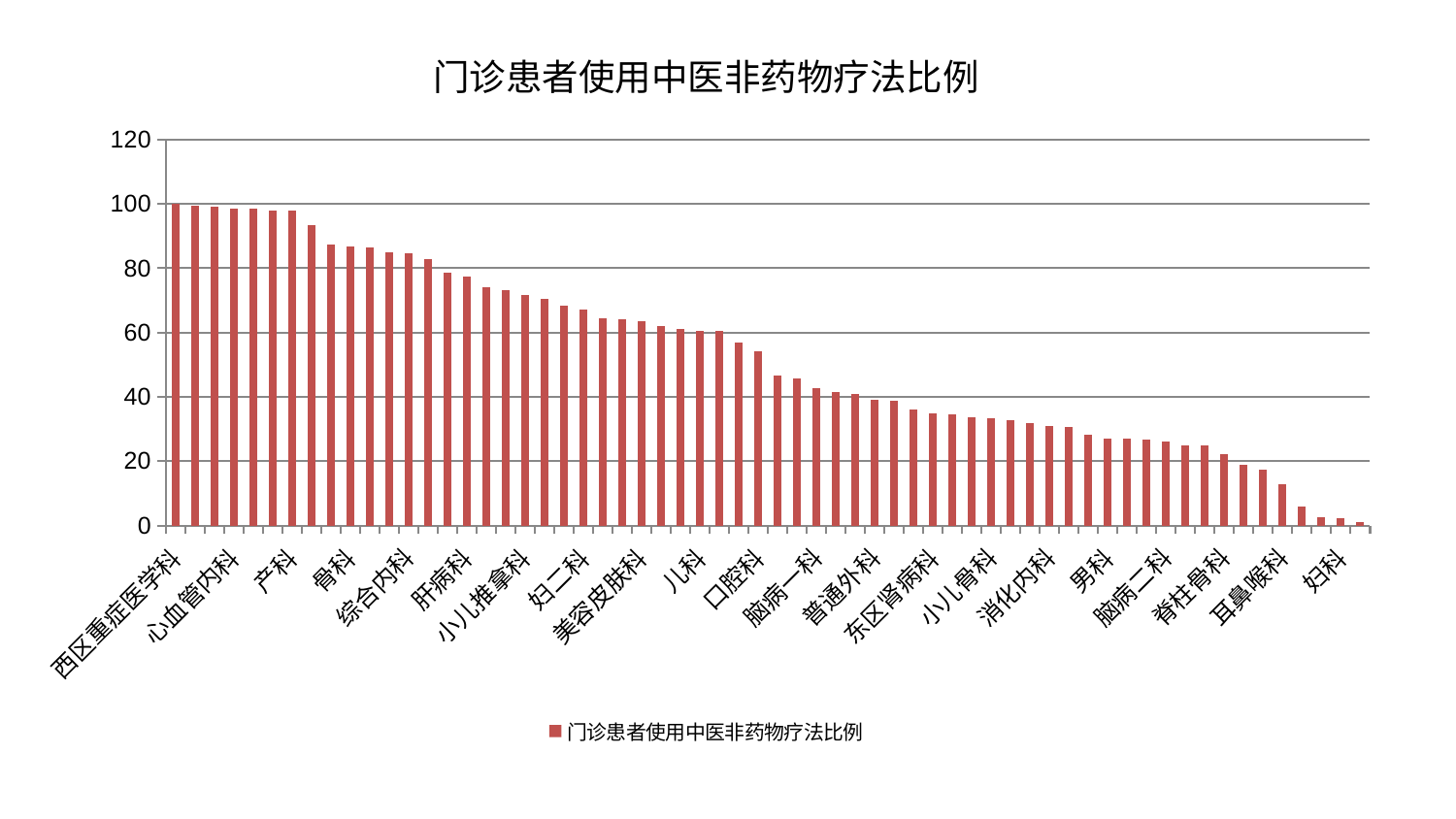

### Chart: 门诊患者使用中医非药物疗法比例

| Category | 门诊患者使用中医非药物疗法比例 |
|---|---|
| 西区重症医学科 | 100.0 |
| 微创骨科 | 99.3444709425519 |
| 肝胆外科 | 99.13322707791646 |
| 心血管内科 | 98.60569740993549 |
| 肾脏内科 | 98.50299914116464 |
| 肾病科 | 98.0301157724951 |
| 产科 | 98.00558206241942 |
| 东区重症医学科 | 93.49564327488102 |
| 心病二科 | 87.23627584656761 |
| 骨科 | 86.83567644116833 |
| 康复科 | 86.48678158618674 |
| 神经内科 | 84.93497936758249 |
| 综合内科 | 84.54835808577285 |
| 脾胃病科 | 82.99002548714415 |
| 治未病中心 | 78.56846763825442 |
| 肝病科 | 77.36061433128029 |
| 针灸科 | 74.12882314030765 |
| 妇科妇二科合并 | 73.08296430801533 |
| 小儿推拿科 | 71.77274746531938 |
| 皮肤科 | 70.36597521831956 |
| 周围血管科 | 68.43603943108431 |
| 妇二科 | 67.26601289035669 |
| 重症医学科 | 64.33857554481743 |
| 眼科 | 64.13530127460925 |
| 美容皮肤科 | 63.530919798756145 |
| 神经外科 | 62.05216544269203 |
| 心病四科 | 61.18123074647746 |
| 儿科 | 60.65993007283972 |
| 身心医学科 | 60.407987925284345 |
| 心病一科 | 56.8746018726403 |
| 口腔科 | 54.21798326372197 |
| 泌尿外科 | 46.58750967762512 |
| 显微骨科 | 45.85448464368406 |
| 脑病一科 | 42.603358135412165 |
| 脾胃科消化科合并 | 41.64405576554327 |
| 老年医学科 | 40.903870912478894 |
| 普通外科 | 38.98618202693101 |
| 创伤骨科 | 38.718575576130384 |
| 心病三科 | 36.196469688864326 |
| 东区肾病科 | 34.94151750238858 |
| 关节骨科 | 34.45656966295277 |
| 血液科 | 33.65997972904284 |
| 小儿骨科 | 33.40273410788132 |
| 运动损伤骨科 | 32.723724582984715 |
| 内分泌科 | 31.813790835627778 |
| 消化内科 | 31.002826372184593 |
| 中医外治中心 | 30.757294726533466 |
| 推拿科 | 28.102090418830688 |
| 男科 | 27.05771740313429 |
| 中医经典科 | 26.92096008388263 |
| 风湿病科 | 26.723565595733728 |
| 脑病二科 | 26.195949464704967 |
| 呼吸内科 | 24.90498564885195 |
| 肿瘤内科 | 24.78872005321505 |
| 脊柱骨科 | 22.254628354376685 |
| 胸外科 | 18.81512157245807 |
| 肛肠科 | 17.31647025246225 |
| 耳鼻喉科 | 12.88992156571951 |
| 医院 | 5.83578030675539 |
| 乳腺甲状腺外科 | 2.528737062145162 |
| 妇科 | 2.3189423004942022 |
| 脑病三科 | 1.1949690812144997 |
62